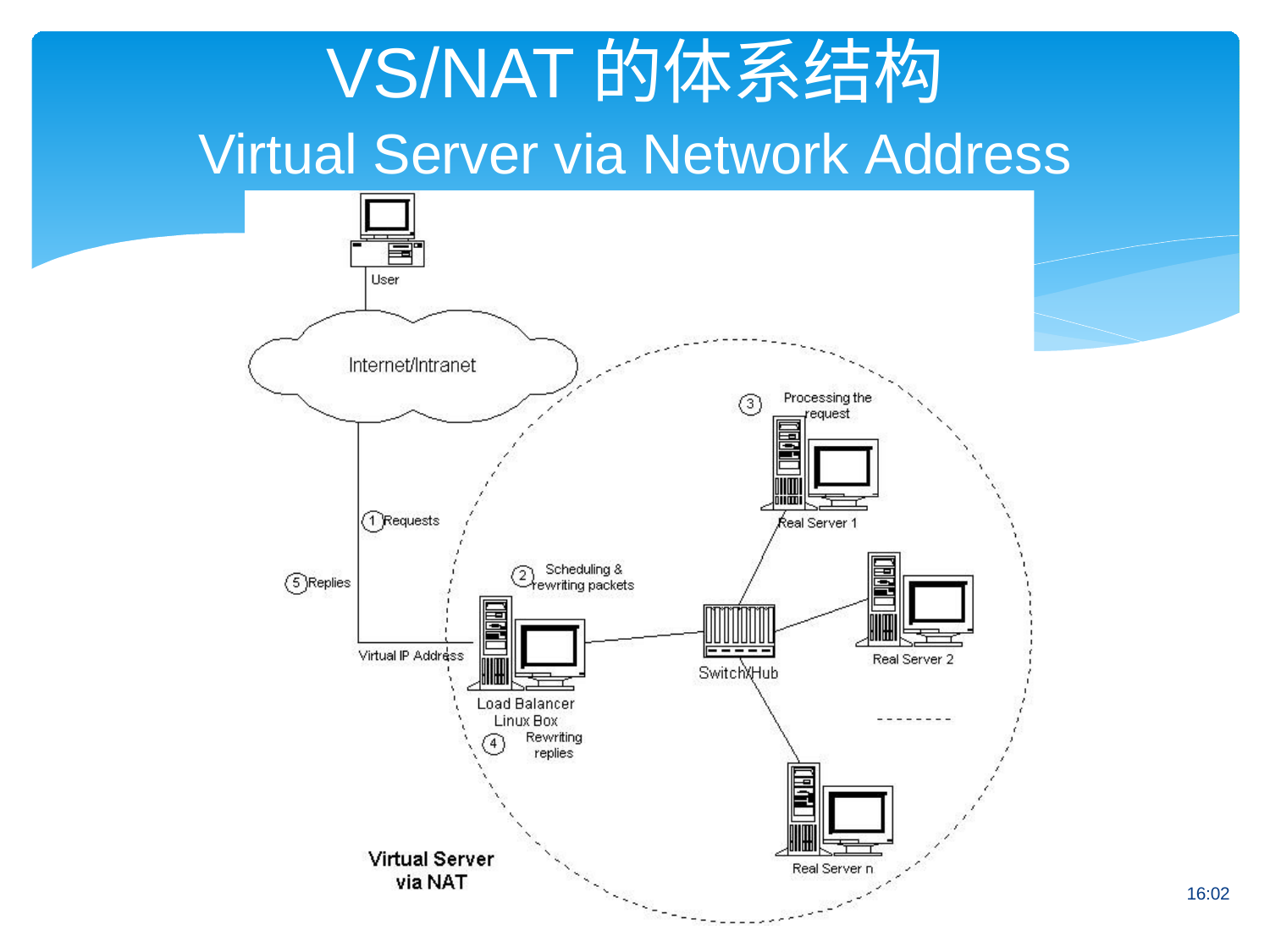

# VS/NAT的体系结构
Virtual Server via Network Address Translation

16:02
75